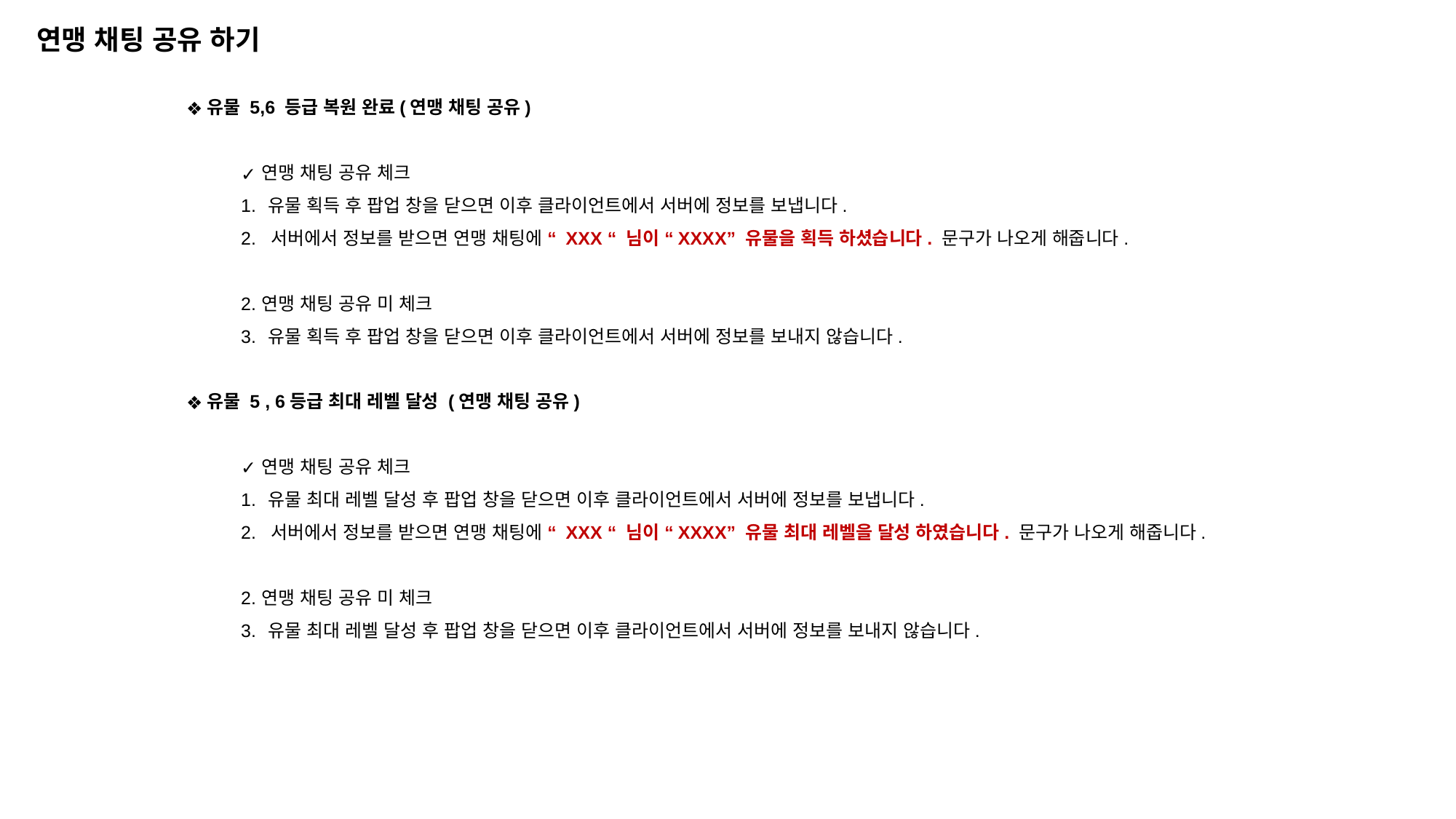

연맹 채팅 공유 하기
유물 5,6 등급 복원 완료(연맹 채팅 공유)

연맹 채팅 공유 체크
유물 획득 후 팝업 창을 닫으면 이후 클라이언트에서 서버에 정보를 보냅니다.
2.  서버에서 정보를 받으면 연맹 채팅에 “ XXX “ 님이 “XXXX” 유물을 획득 하셨습니다. 문구가 나오게 해줍니다.

연맹 채팅 공유 미 체크
유물 획득 후 팝업 창을 닫으면 이후 클라이언트에서 서버에 정보를 보내지 않습니다.

유물 5 , 6등급 최대 레벨 달성 (연맹 채팅 공유)

연맹 채팅 공유 체크
유물 최대 레벨 달성 후 팝업 창을 닫으면 이후 클라이언트에서 서버에 정보를 보냅니다.
2.  서버에서 정보를 받으면 연맹 채팅에 “ XXX “ 님이 “XXXX” 유물 최대 레벨을 달성 하였습니다. 문구가 나오게 해줍니다.

연맹 채팅 공유 미 체크
유물 최대 레벨 달성 후 팝업 창을 닫으면 이후 클라이언트에서 서버에 정보를 보내지 않습니다.